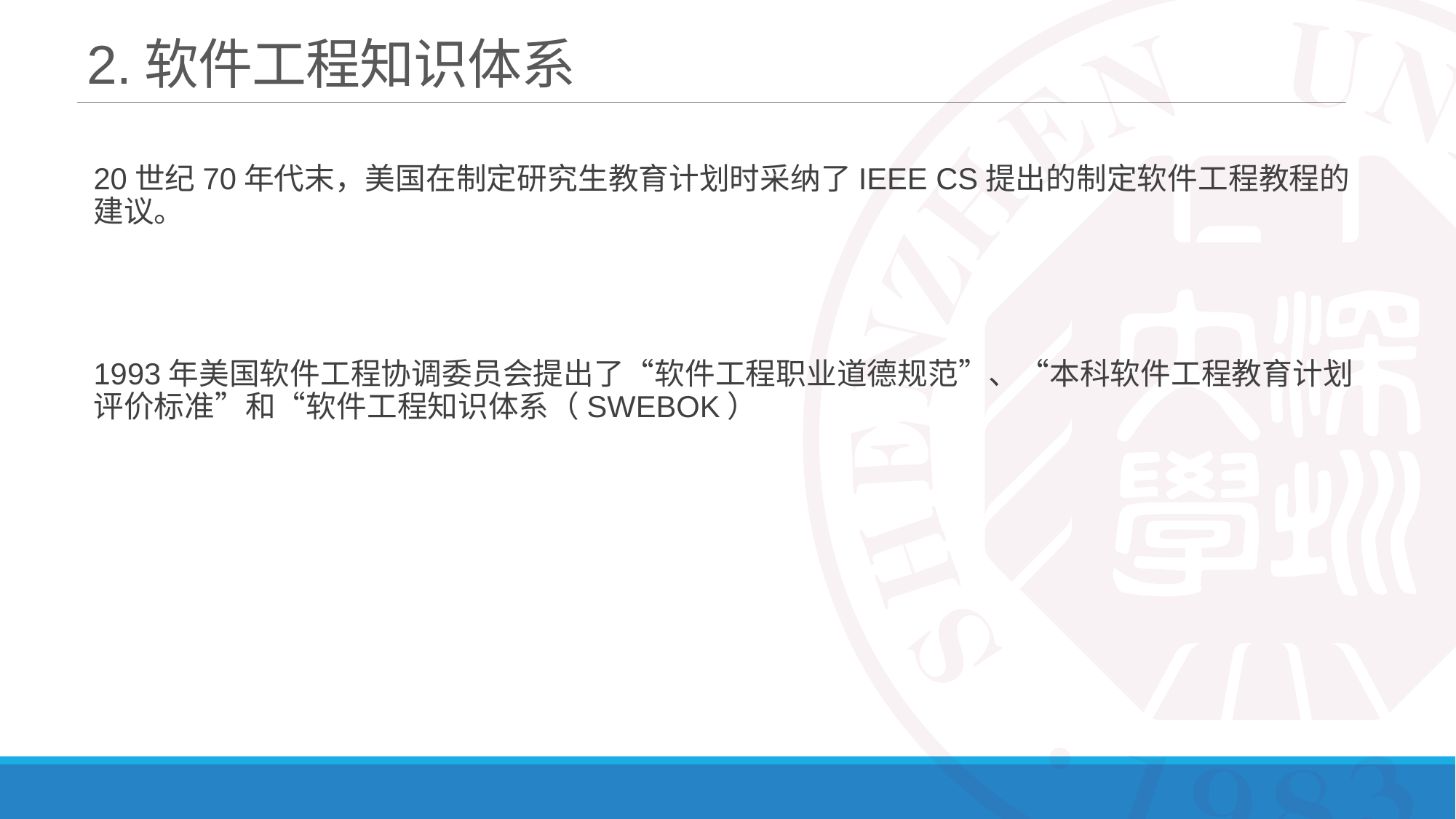

# 2.软件工程知识体系

20世纪70年代末，美国在制定研究生教育计划时采纳了IEEE CS提出的制定软件工程教程的建议。

1993年美国软件工程协调委员会提出了“软件工程职业道德规范”、“本科软件工程教育计划评价标准”和“软件工程知识体系（SWEBOK）